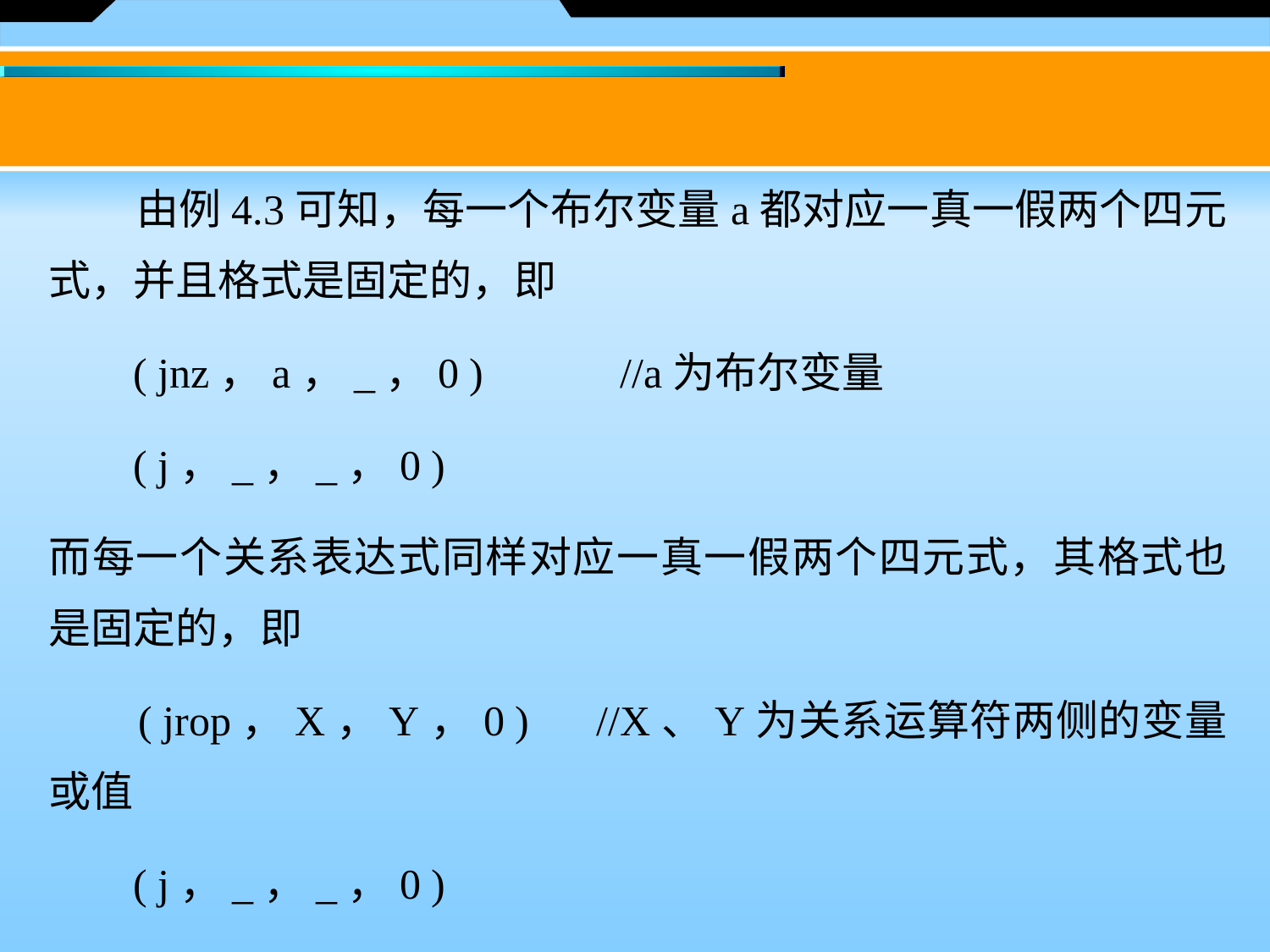

由例4.3可知，每一个布尔变量a都对应一真一假两个四元式，并且格式是固定的，即
        ( jnz，a，_，0 )	      //a为布尔变量
        ( j，_，_，0 )
而每一个关系表达式同样对应一真一假两个四元式，其格式也是固定的，即
        ( jrop，X，Y，0 )      //X、Y为关系运算符两侧的变量或值
        ( j，_，_，0 )